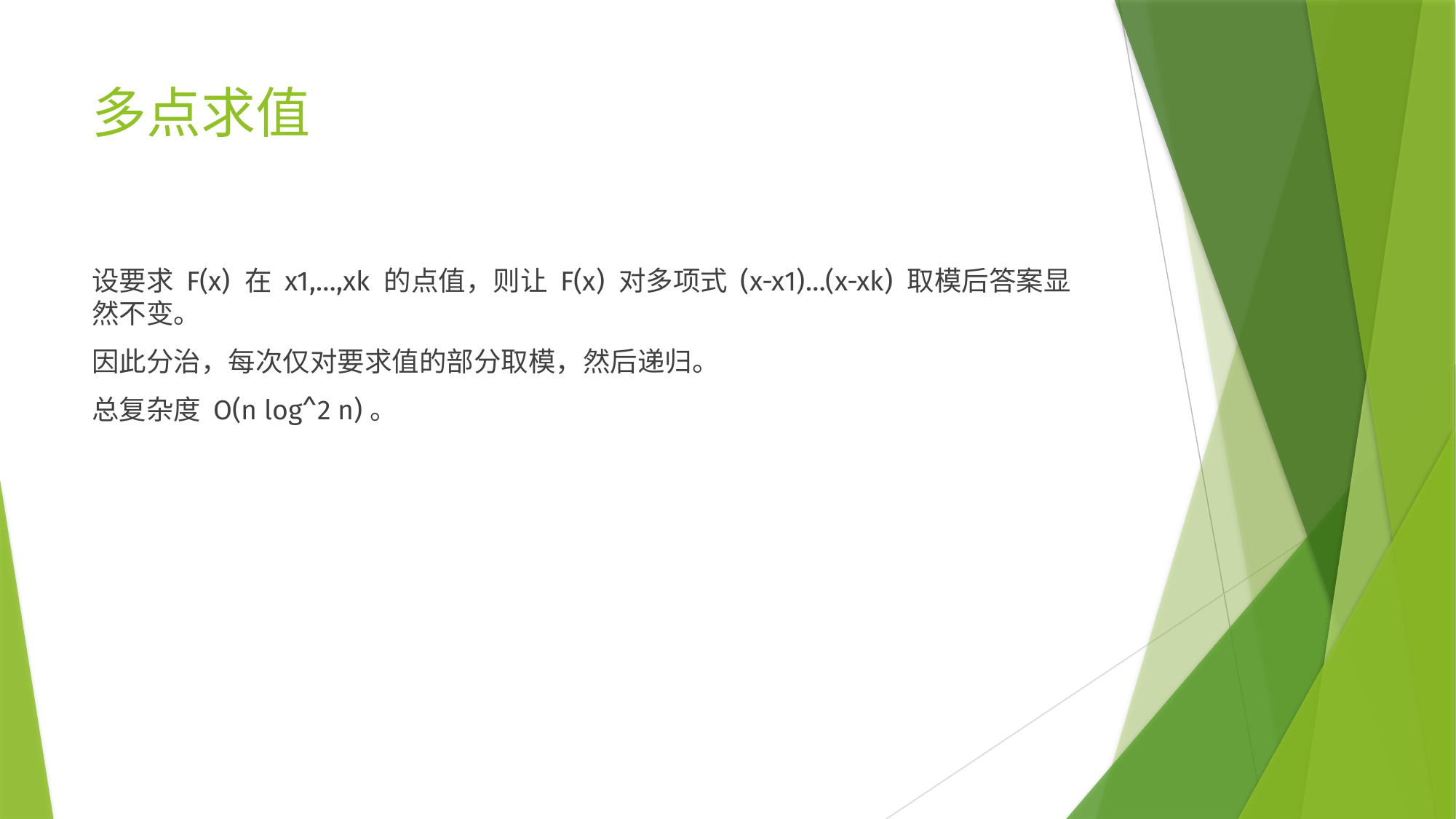

# 多点求值
设要求 F(x) 在 x1,…,xk 的点值，则让 F(x) 对多项式 (x-x1)…(x-xk) 取模后答案显然不变。
因此分治，每次仅对要求值的部分取模，然后递归。
总复杂度 O(n log^2 n)。